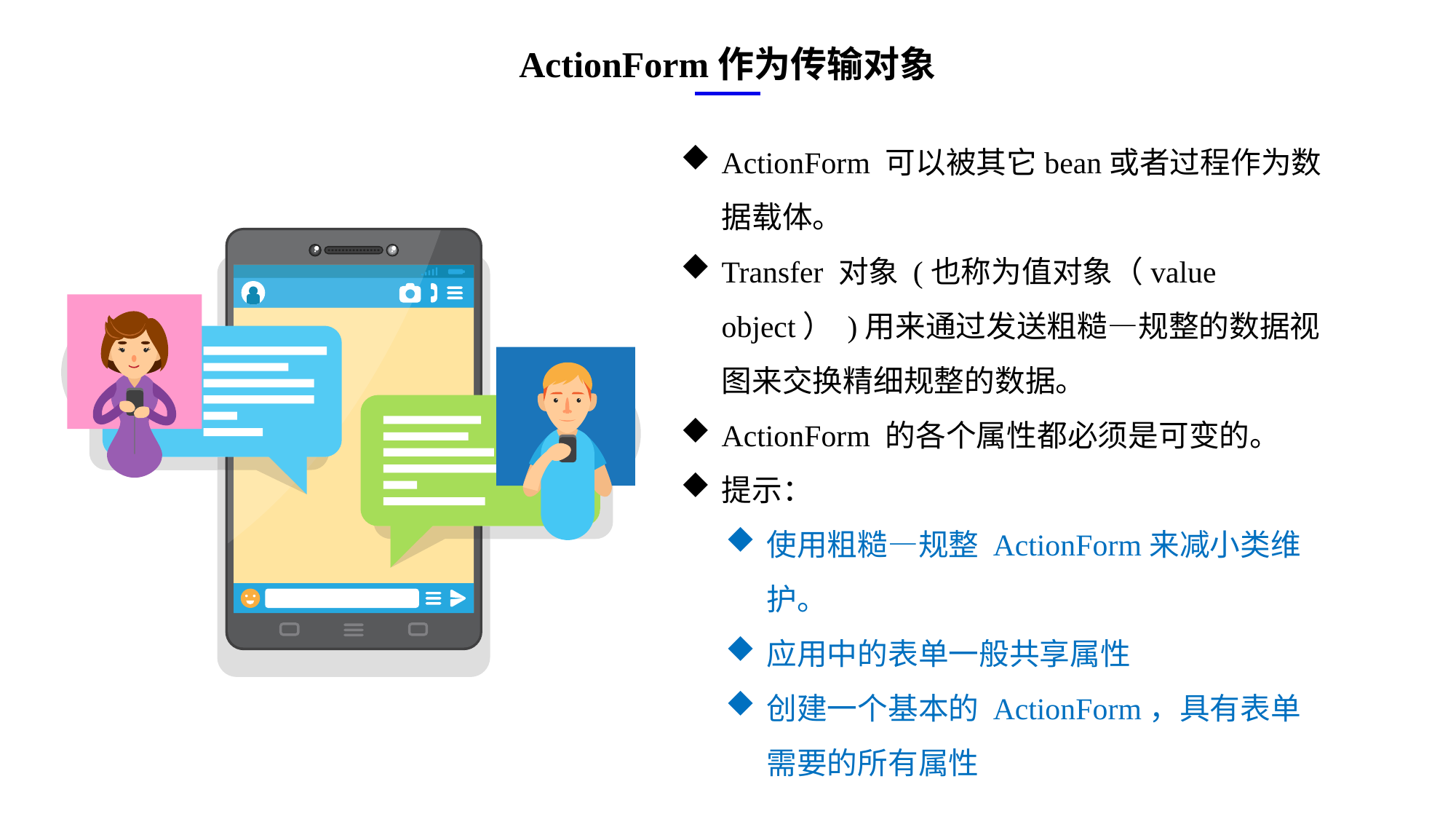

ActionForm作为传输对象
ActionForm 可以被其它bean或者过程作为数据载体。
Transfer 对象 (也称为值对象（value object） )用来通过发送粗糙—规整的数据视图来交换精细规整的数据。
ActionForm 的各个属性都必须是可变的。
提示：
使用粗糙—规整 ActionForm来减小类维护。
应用中的表单一般共享属性
创建一个基本的 ActionForm，具有表单需要的所有属性
e7d195523061f1c0ae0eb3eed39d2bcef4622b2499a05fe6567B54A876BEB457BD1EB8EBE9915191D1FA2E860D28D251AB291D9CBBDD28D4BD16020FD75D8281481517FC21E86E4C931520AFA1087E92E357E3DB373CA326F6F926B1A67F681E99E875FFD293B2C32B3919AE4D43F9436862A7DD54F9346DF3662D8AB7319030EF75D53FF682DE13